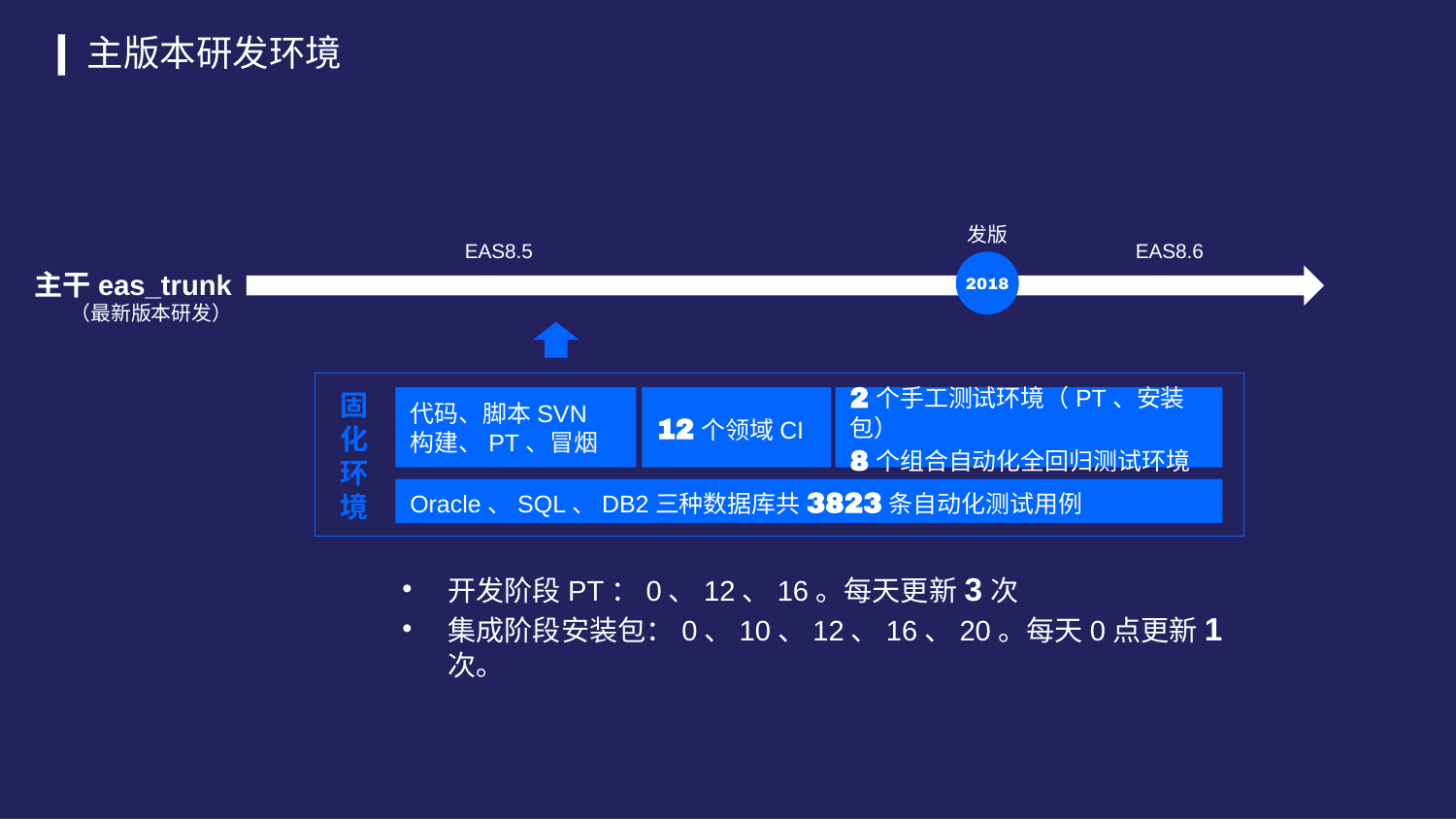

主版本研发环境

发版
EAS8.5
EAS8.6
主干eas_trunk
（最新版本研发）
2018

固化环境
代码、脚本SVN
构建、PT、冒烟
12个领域CI
2个手工测试环境（PT、安装包）
8个组合自动化全回归测试环境
Oracle、SQL、DB2三种数据库共3823条自动化测试用例
开发阶段PT：0、12、16。每天更新3次
集成阶段安装包：0、10、12、16、20。每天0点更新1次。